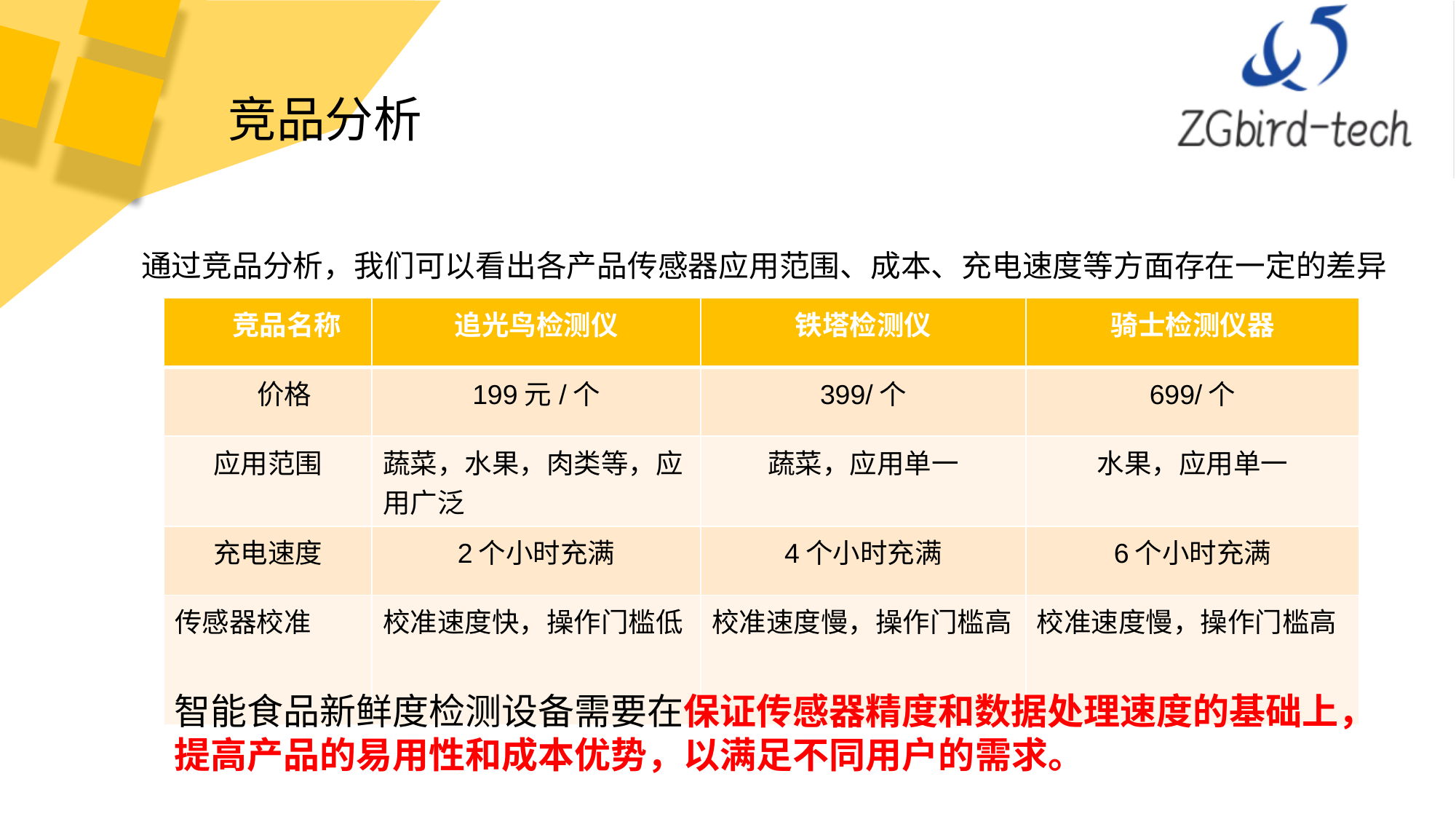

竞品分析
通过竞品分析，我们可以看出各产品传感器应用范围、成本、充电速度等方面存在一定的差异
| 竞品名称 | 追光鸟检测仪 | 铁塔检测仪 | 骑士检测仪器 |
| --- | --- | --- | --- |
| 价格 | 199元/个 | 399/个 | 699/个 |
| 应用范围 | 蔬菜，水果，肉类等，应用广泛 | 蔬菜，应用单一 | 水果，应用单一 |
| 充电速度 | 2个小时充满 | 4个小时充满 | 6个小时充满 |
| 传感器校准 | 校准速度快，操作门槛低 | 校准速度慢，操作门槛高 | 校准速度慢，操作门槛高 |
智能食品新鲜度检测设备需要在保证传感器精度和数据处理速度的基础上，提高产品的易用性和成本优势，以满足不同用户的需求。